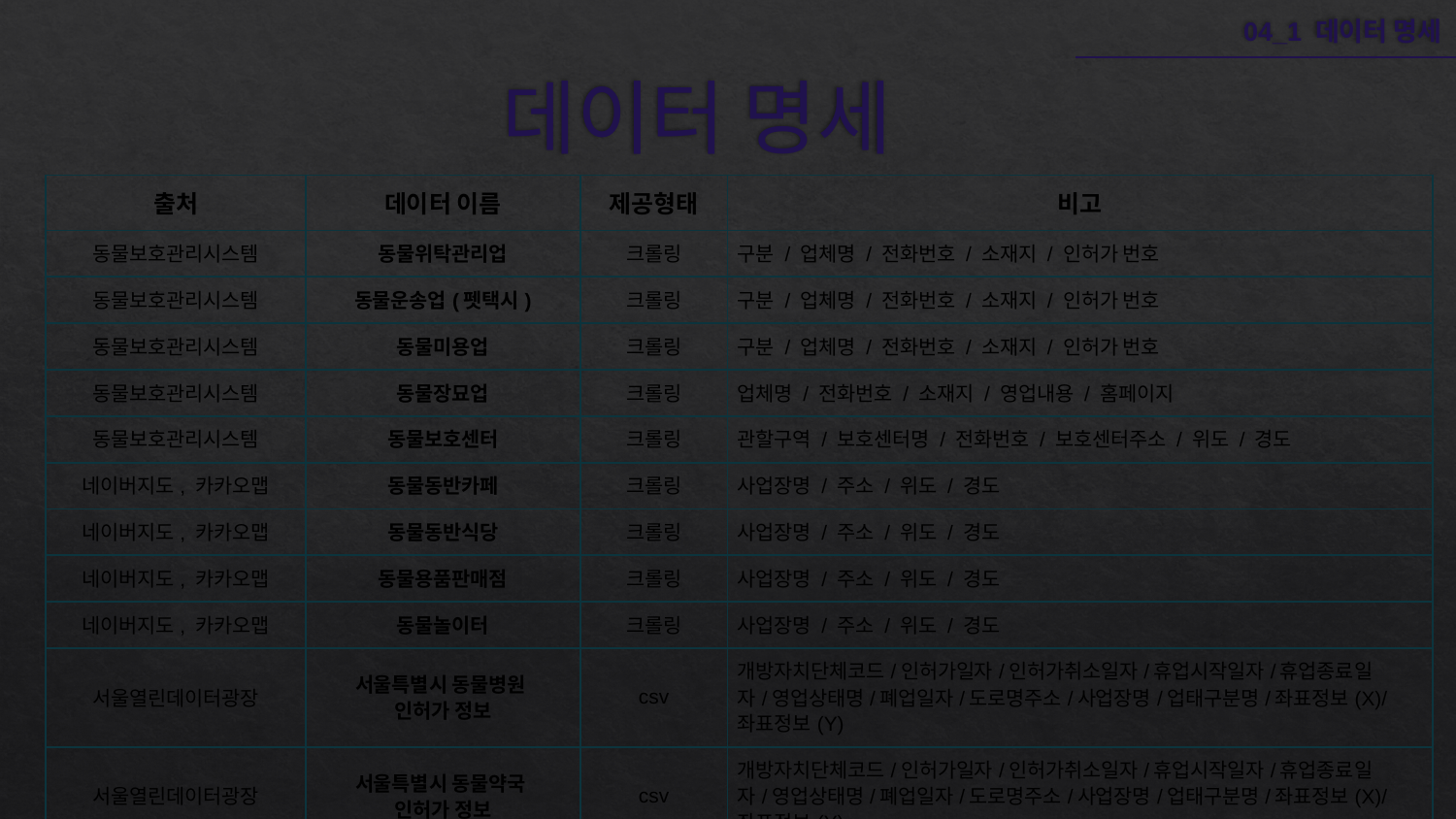

04_1 데이터 명세
# 데이터 명세
| 출처 | 데이터 이름 | 제공형태 | 비고 |
| --- | --- | --- | --- |
| 동물보호관리시스템 | 동물위탁관리업 | 크롤링 | 구분 / 업체명 / 전화번호 / 소재지 / 인허가 번호 |
| 동물보호관리시스템 | 동물운송업(펫택시) | 크롤링 | 구분 / 업체명 / 전화번호 / 소재지 / 인허가 번호 |
| 동물보호관리시스템 | 동물미용업 | 크롤링 | 구분 / 업체명 / 전화번호 / 소재지 / 인허가 번호 |
| 동물보호관리시스템 | 동물장묘업 | 크롤링 | 업체명 / 전화번호 / 소재지 / 영업내용 / 홈페이지 |
| 동물보호관리시스템 | 동물보호센터 | 크롤링 | 관할구역 / 보호센터명 / 전화번호 / 보호센터주소 / 위도 / 경도 |
| 네이버지도, 카카오맵 | 동물동반카페 | 크롤링 | 사업장명 / 주소 / 위도 / 경도 |
| 네이버지도, 카카오맵 | 동물동반식당 | 크롤링 | 사업장명 / 주소 / 위도 / 경도 |
| 네이버지도, 카카오맵 | 동물용품판매점 | 크롤링 | 사업장명 / 주소 / 위도 / 경도 |
| 네이버지도, 카카오맵 | 동물놀이터 | 크롤링 | 사업장명 / 주소 / 위도 / 경도 |
| 서울열린데이터광장 | 서울특별시 동물병원 인허가 정보 | csv | 개방자치단체코드/인허가일자/인허가취소일자/휴업시작일자/휴업종료일자/영업상태명/폐업일자/도로명주소/사업장명/업태구분명/좌표정보(X)/좌표정보(Y) |
| 서울열린데이터광장 | 서울특별시 동물약국 인허가 정보 | csv | 개방자치단체코드/인허가일자/인허가취소일자/휴업시작일자/휴업종료일자/영업상태명/폐업일자/도로명주소/사업장명/업태구분명/좌표정보(X)/좌표정보(Y) |